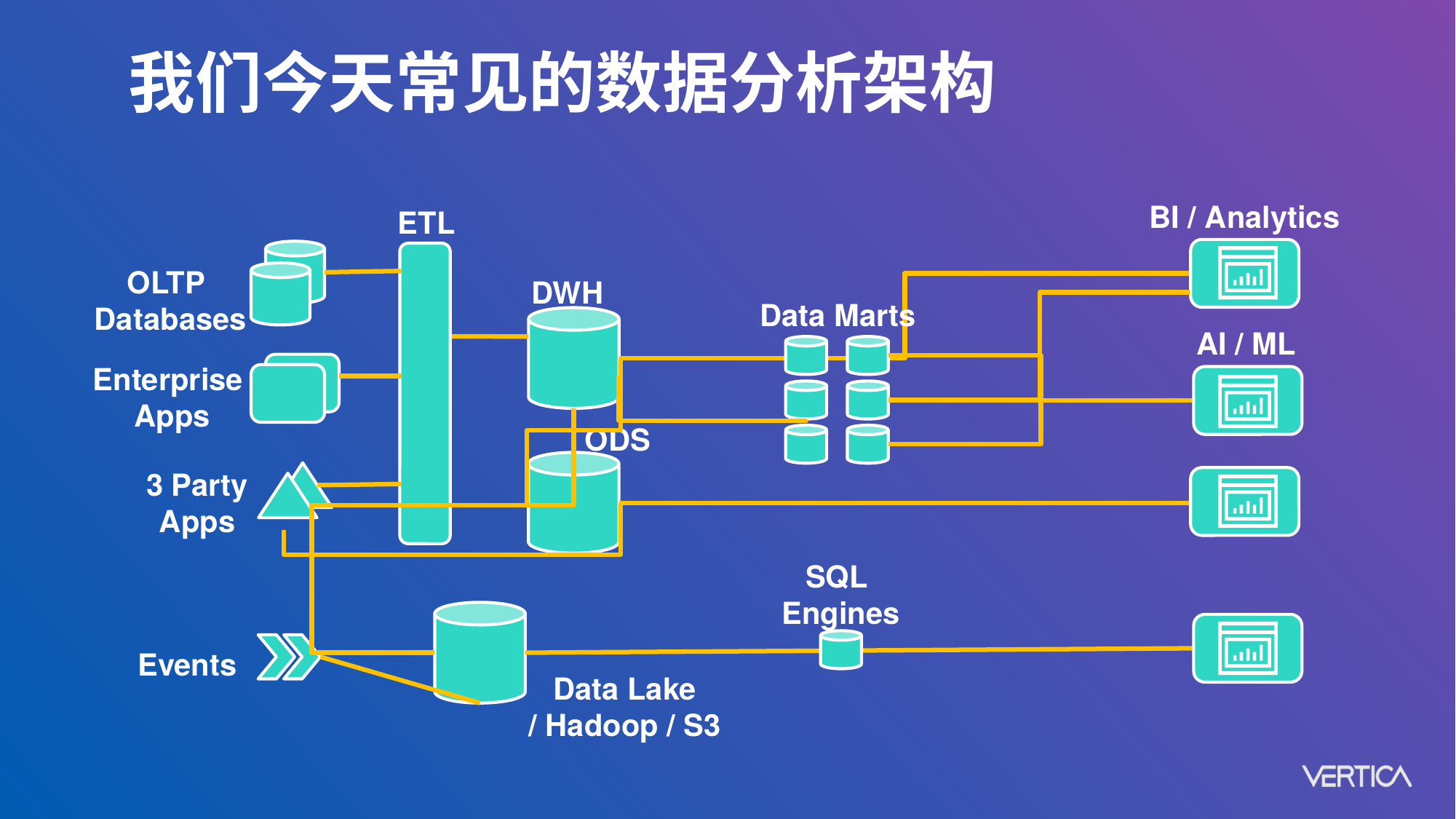

我们今天常见的数据分析架构
BI / Analytics
ETL

OLTP
 Databases

DWH
Data Marts

AI / ML

Enterprise
Apps

ODS

3 Party
Apps

SQL
Engines

Events
Data Lake
/ Hadoop / S3